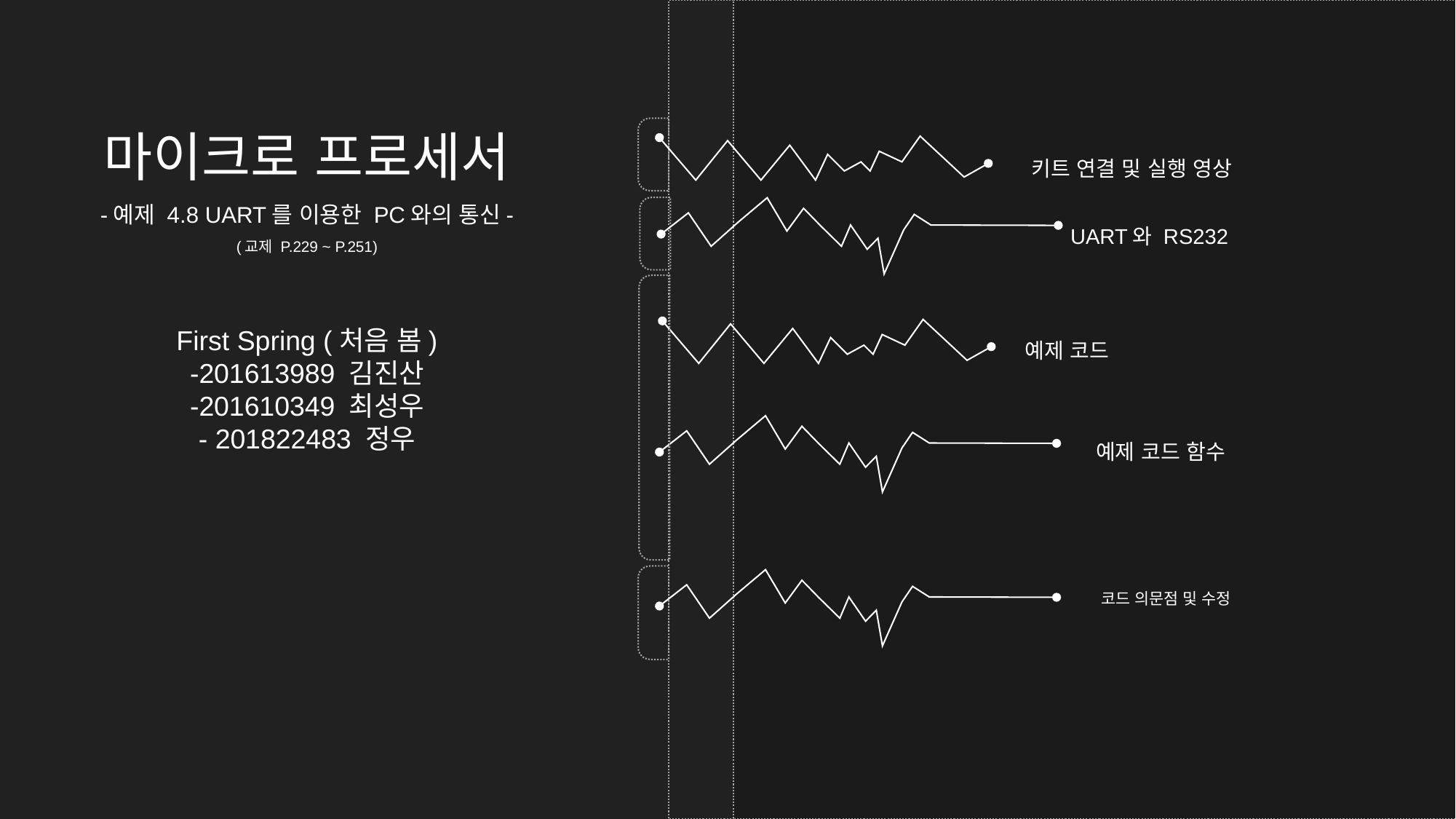

마이크로 프로세서
-예제 4.8 UART를 이용한 PC와의 통신-
(교제 P.229 ~ P.251)

키트 연결 및 실행 영상

UART와 RS232

First Spring (처음 봄)
-201613989 김진산
-201610349 최성우
- 201822483 정우

예제 코드

예제 코드 함수

코드 의문점 및 수정